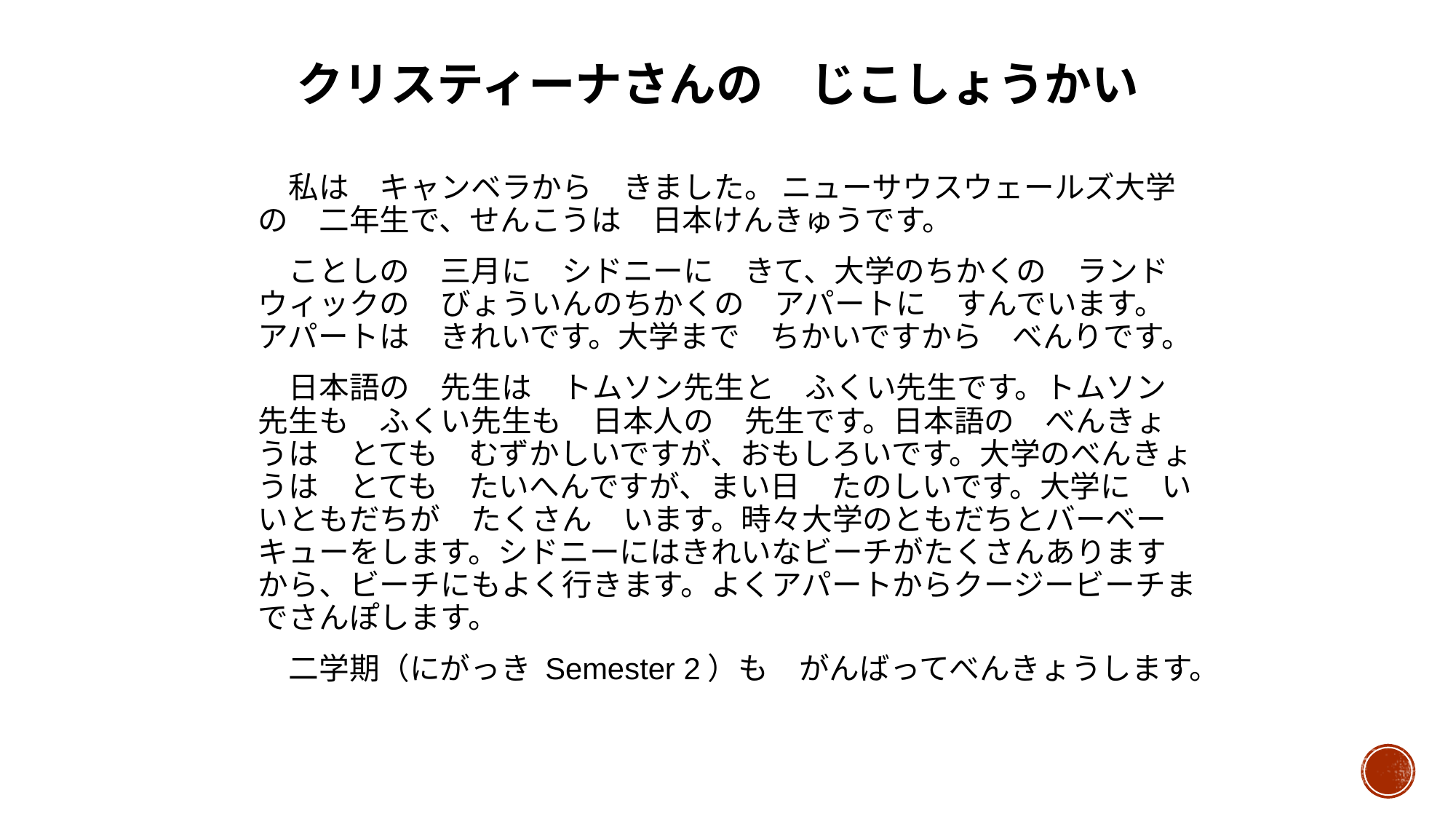

# クリスティーナさんの　じこしょうかい
　私は　キャンベラから　きました。 ニューサウスウェールズ大学の　二年生で、せんこうは　日本けんきゅうです。
　ことしの　三月に　シドニーに　きて、大学のちかくの　ランドウィックの　びょういんのちかくの　アパートに　すんでいます。 アパートは　きれいです。大学まで　ちかいですから　べんりです。
　日本語の　先生は　トムソン先生と　ふくい先生です。トムソン先生も　ふくい先生も　日本人の　先生です。日本語の　べんきょうは　とても　むずかしいですが、おもしろいです。大学のべんきょうは　とても　たいへんですが、まい日　たのしいです。大学に　いいともだちが　たくさん　います。時々大学のともだちとバーベーキューをします。シドニーにはきれいなビーチがたくさんありますから、ビーチにもよく行きます。よくアパートからクージービーチまでさんぽします。
　二学期（にがっき Semester 2）も　がんばってべんきょうします。